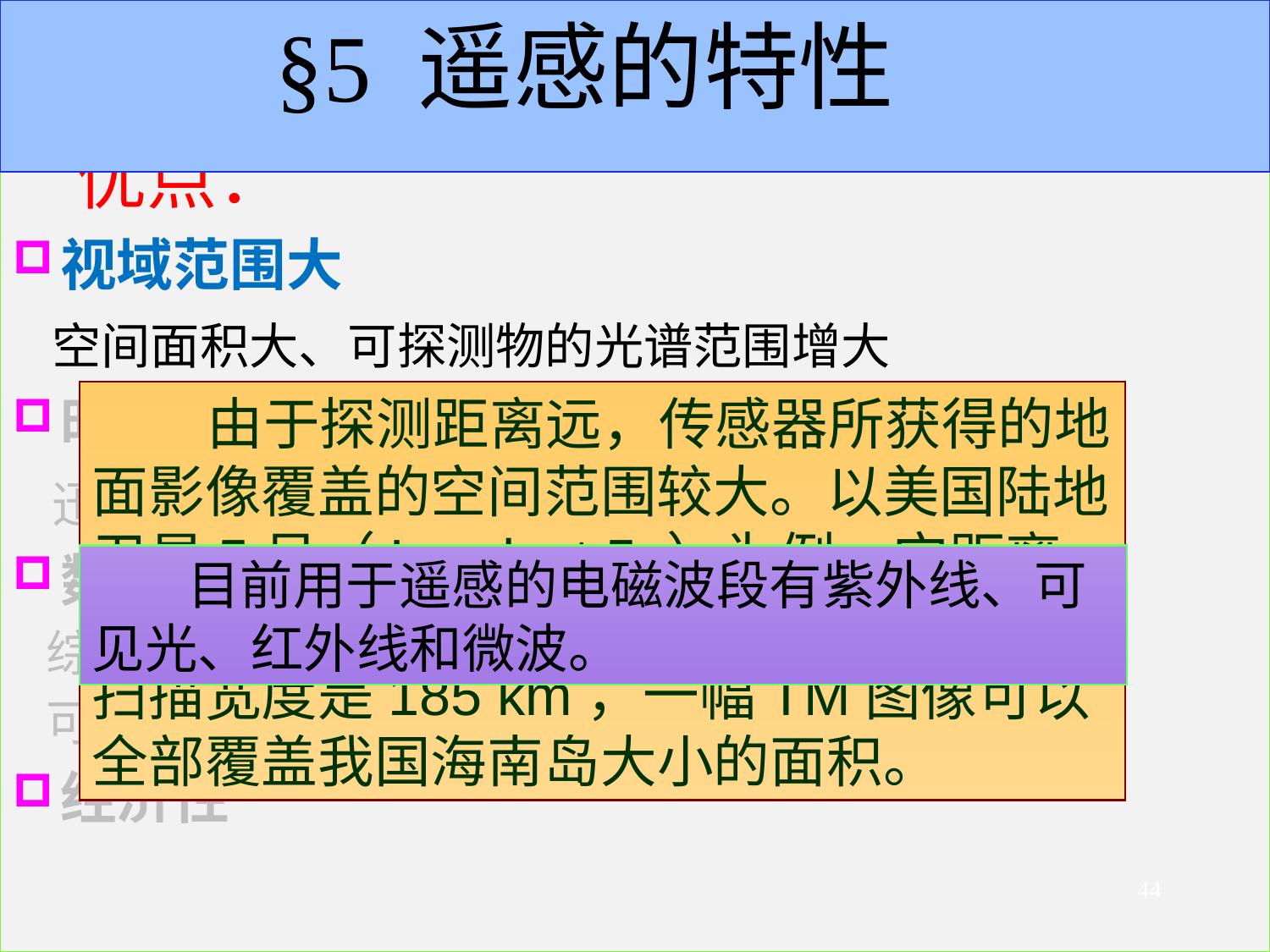

# §5 遥感的特性
优点：
视域范围大
  空间面积大、可探测物的光谱范围增大
时效性强
  迅速获取数据
数据的综合性和可比性
  综合性：综合反映地表特性
  可比性：可按标准设计
经济性

        由于探测距离远，传感器所获得的地面影像覆盖的空间范围较大。以美国陆地卫星5号（Landsat 5 ）为例，它距离地表的高度是705.3 km，对地球表面的扫描宽度是185 km，一幅TM图像可以全部覆盖我国海南岛大小的面积。
       目前用于遥感的电磁波段有紫外线、可见光、红外线和微波。

44